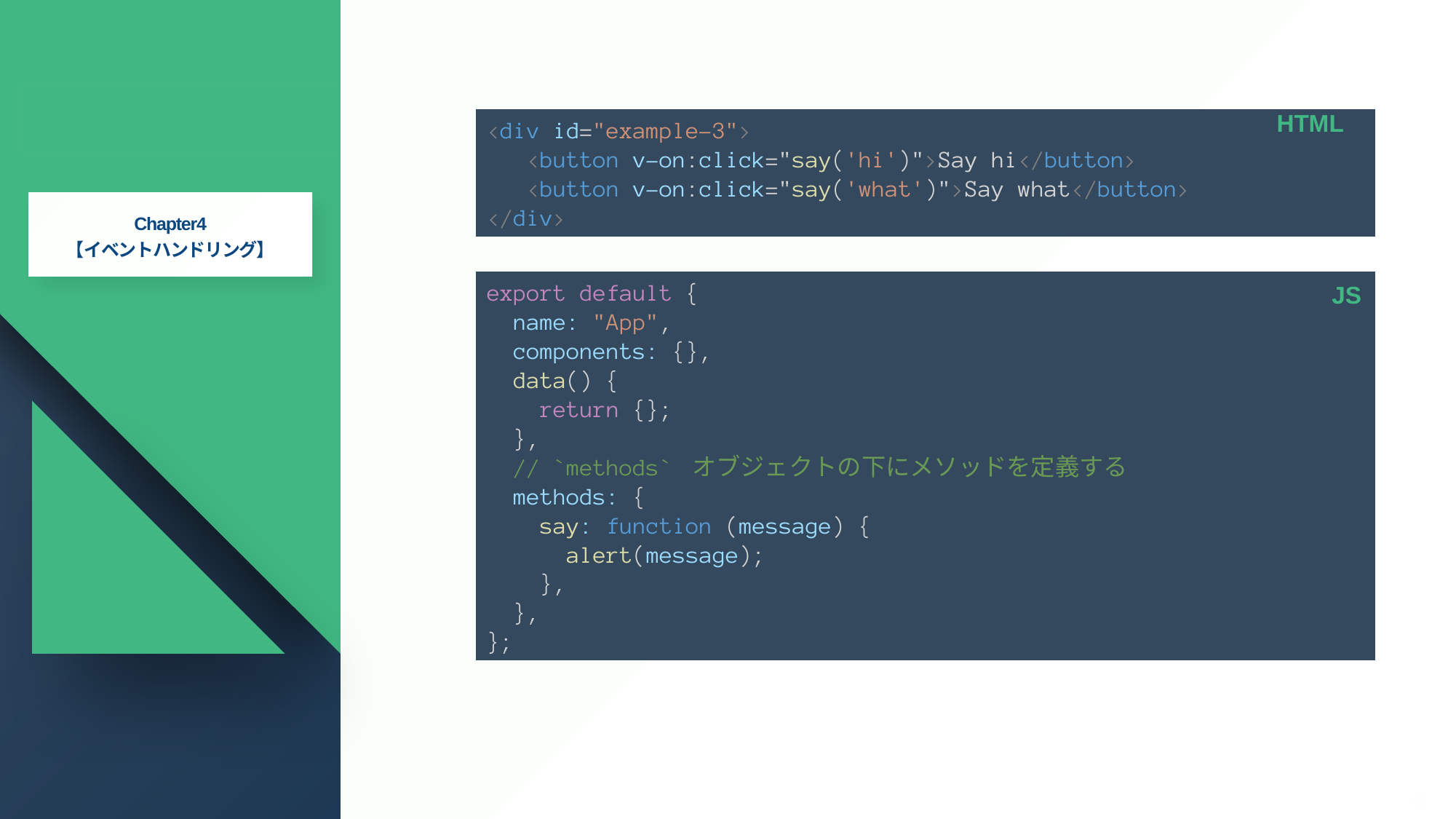

# 2.Vue基本構文
HTML
<div id="example-3">
   <button v-on:click="say('hi')">Say hi</button>
   <button v-on:click="say('what')">Say what</button>
</div>
Chapter4
【イベントハンドリング】
export default {
  name: "App",
  components: {},
  data() {
    return {};
  },
  // `methods` オブジェクトの下にメソッドを定義する
  methods: {
    say: function (message) {
      alert(message);
    },
  },
};
JS
Presentaion By  (株)パワーソフトシステム
51